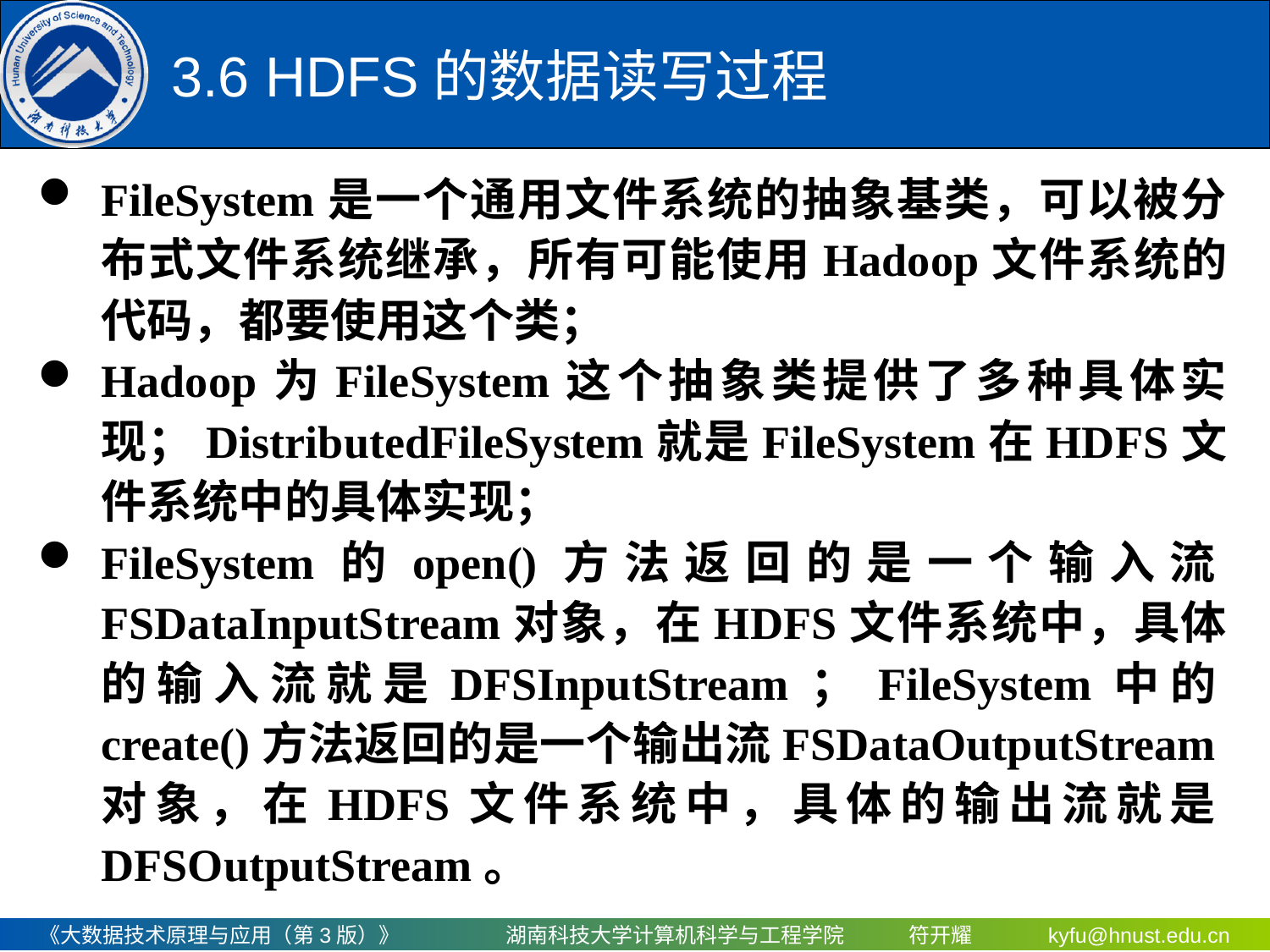

# 3.6 HDFS的数据读写过程
FileSystem是一个通用文件系统的抽象基类，可以被分布式文件系统继承，所有可能使用Hadoop文件系统的代码，都要使用这个类；
Hadoop为FileSystem这个抽象类提供了多种具体实现；DistributedFileSystem就是FileSystem在HDFS文件系统中的具体实现；
FileSystem的open()方法返回的是一个输入流FSDataInputStream对象，在HDFS文件系统中，具体的输入流就是DFSInputStream；FileSystem中的create()方法返回的是一个输出流FSDataOutputStream对象，在HDFS文件系统中，具体的输出流就是DFSOutputStream。